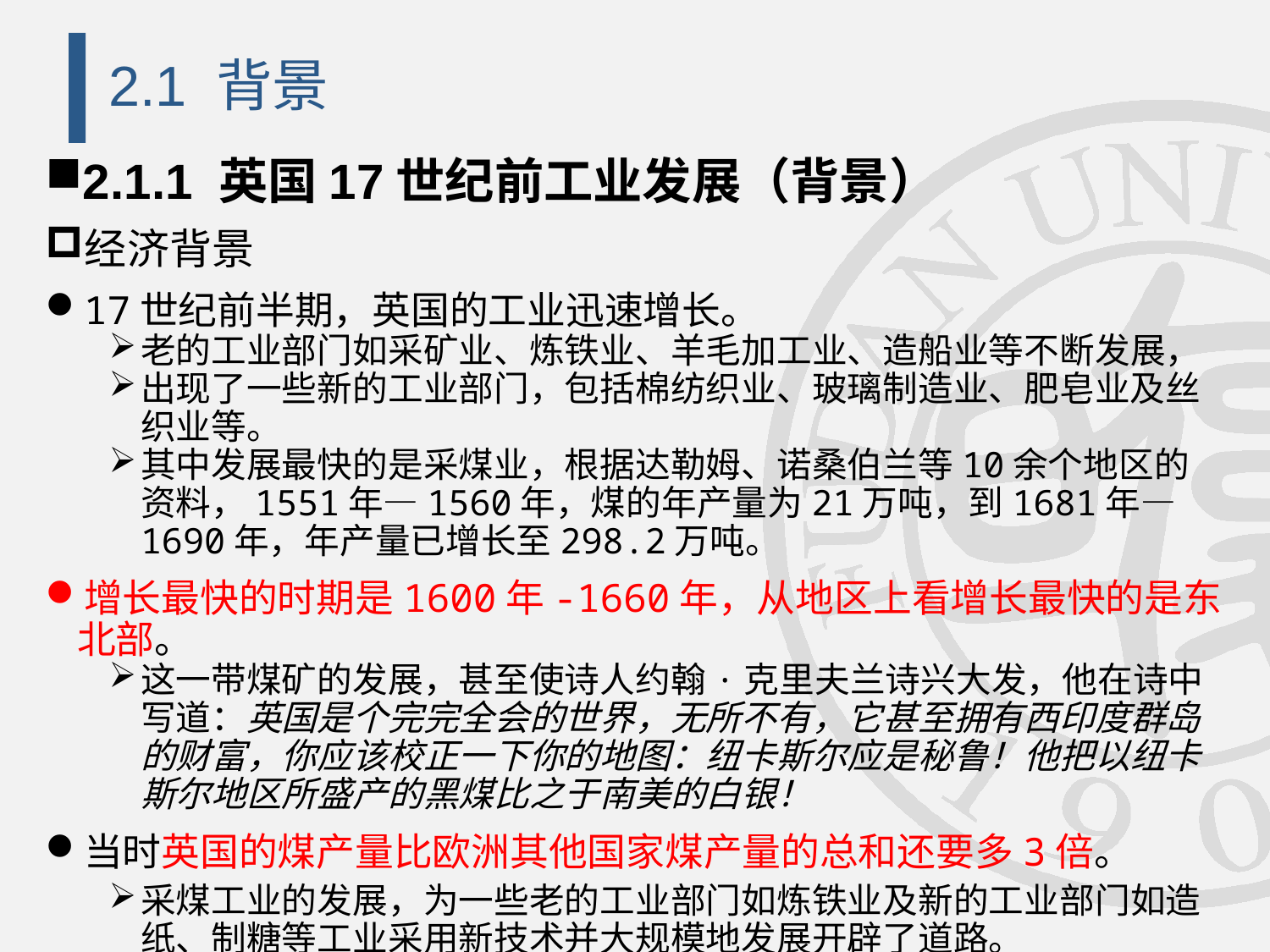

# 2.1 背景
2.1.1 英国17世纪前工业发展（背景）
经济背景
17世纪前半期，英国的工业迅速增长。
老的工业部门如采矿业、炼铁业、羊毛加工业、造船业等不断发展，
出现了一些新的工业部门，包括棉纺织业、玻璃制造业、肥皂业及丝织业等。
其中发展最快的是采煤业，根据达勒姆、诺桑伯兰等10余个地区的资料，1551年—1560年，煤的年产量为21万吨，到1681年—1690年，年产量已增长至298.2万吨。
增长最快的时期是1600年-1660年，从地区上看增长最快的是东北部。
这一带煤矿的发展，甚至使诗人约翰·克里夫兰诗兴大发，他在诗中写道：英国是个完完全会的世界，无所不有，它甚至拥有西印度群岛的财富，你应该校正一下你的地图：纽卡斯尔应是秘鲁！他把以纽卡斯尔地区所盛产的黑煤比之于南美的白银！
当时英国的煤产量比欧洲其他国家煤产量的总和还要多3倍。
采煤工业的发展，为一些老的工业部门如炼铁业及新的工业部门如造纸、制糖等工业采用新技术并大规模地发展开辟了道路。